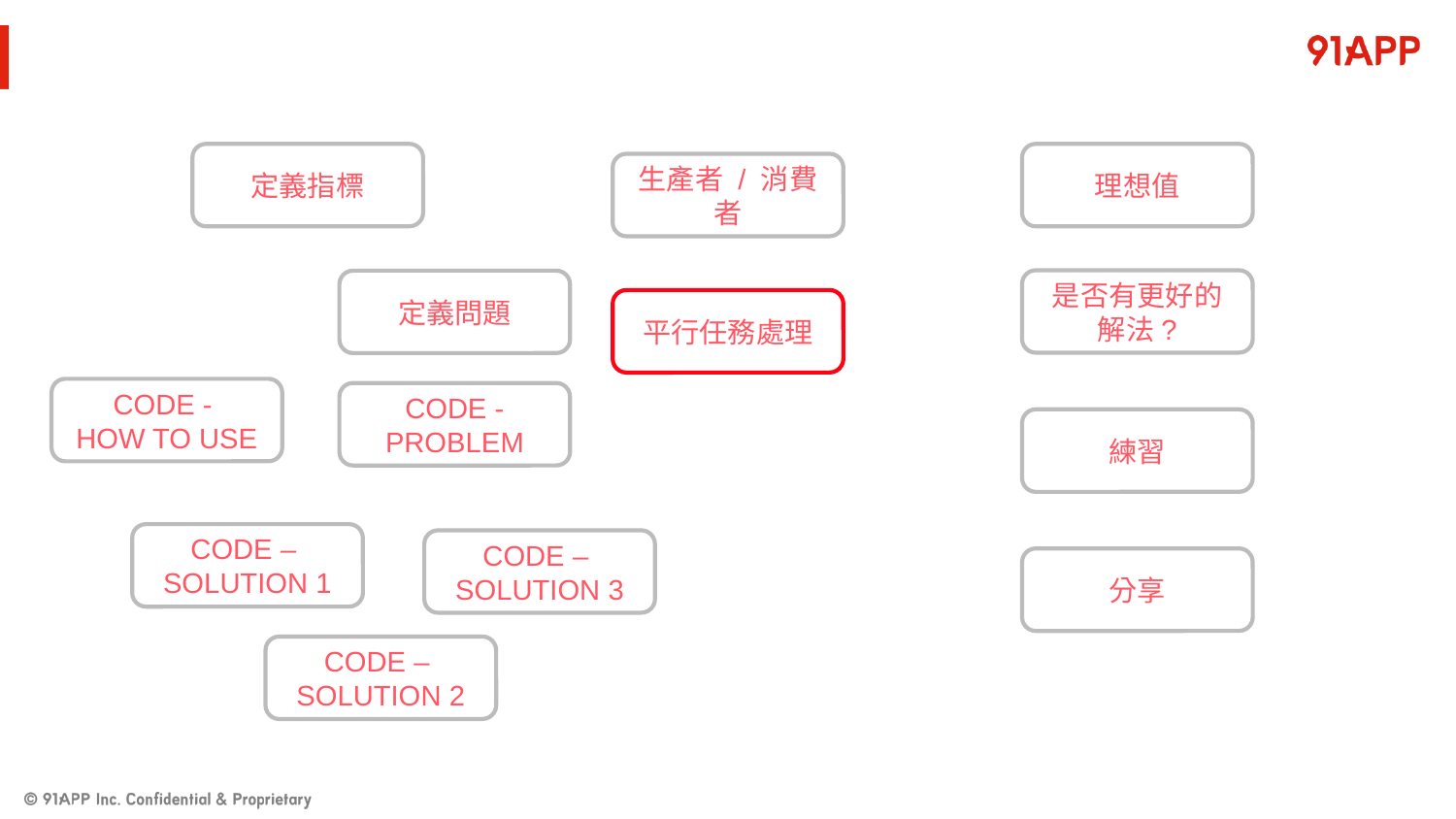

#
定義指標
理想值
生產者 / 消費者
是否有更好的解法?
定義問題
平行任務處理
CODE -
HOW TO USE
CODE - PROBLEM
練習
CODE –
SOLUTION 1
CODE –
SOLUTION 3
分享
CODE –
SOLUTION 2